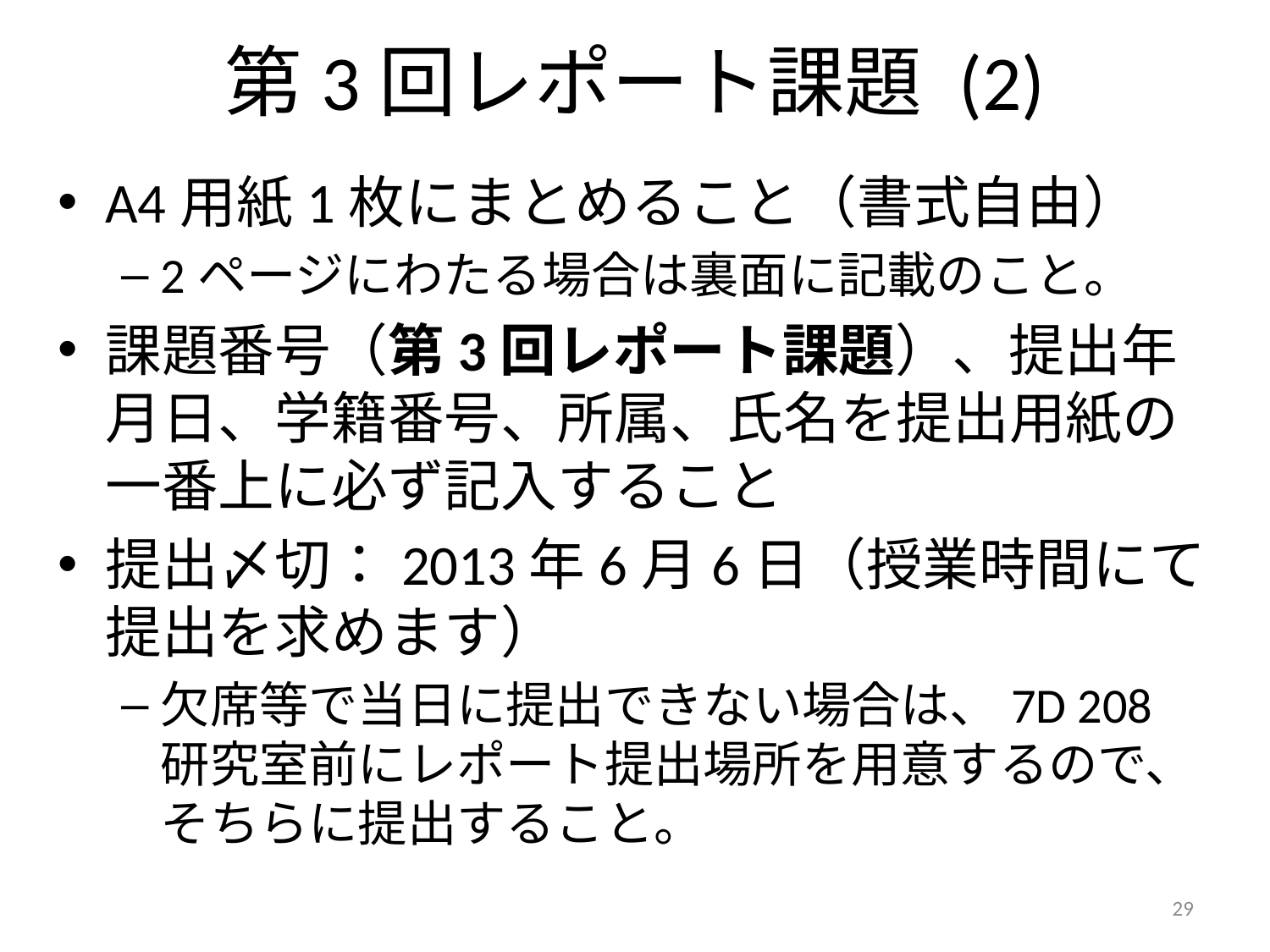

# 第3回レポート課題 (2)
A4用紙1枚にまとめること（書式自由）
2ページにわたる場合は裏面に記載のこと。
課題番号（第3回レポート課題）、提出年月日、学籍番号、所属、氏名を提出用紙の一番上に必ず記入すること
提出〆切：2013年6月6日（授業時間にて提出を求めます）
欠席等で当日に提出できない場合は、7D 208研究室前にレポート提出場所を用意するので、そちらに提出すること。
29